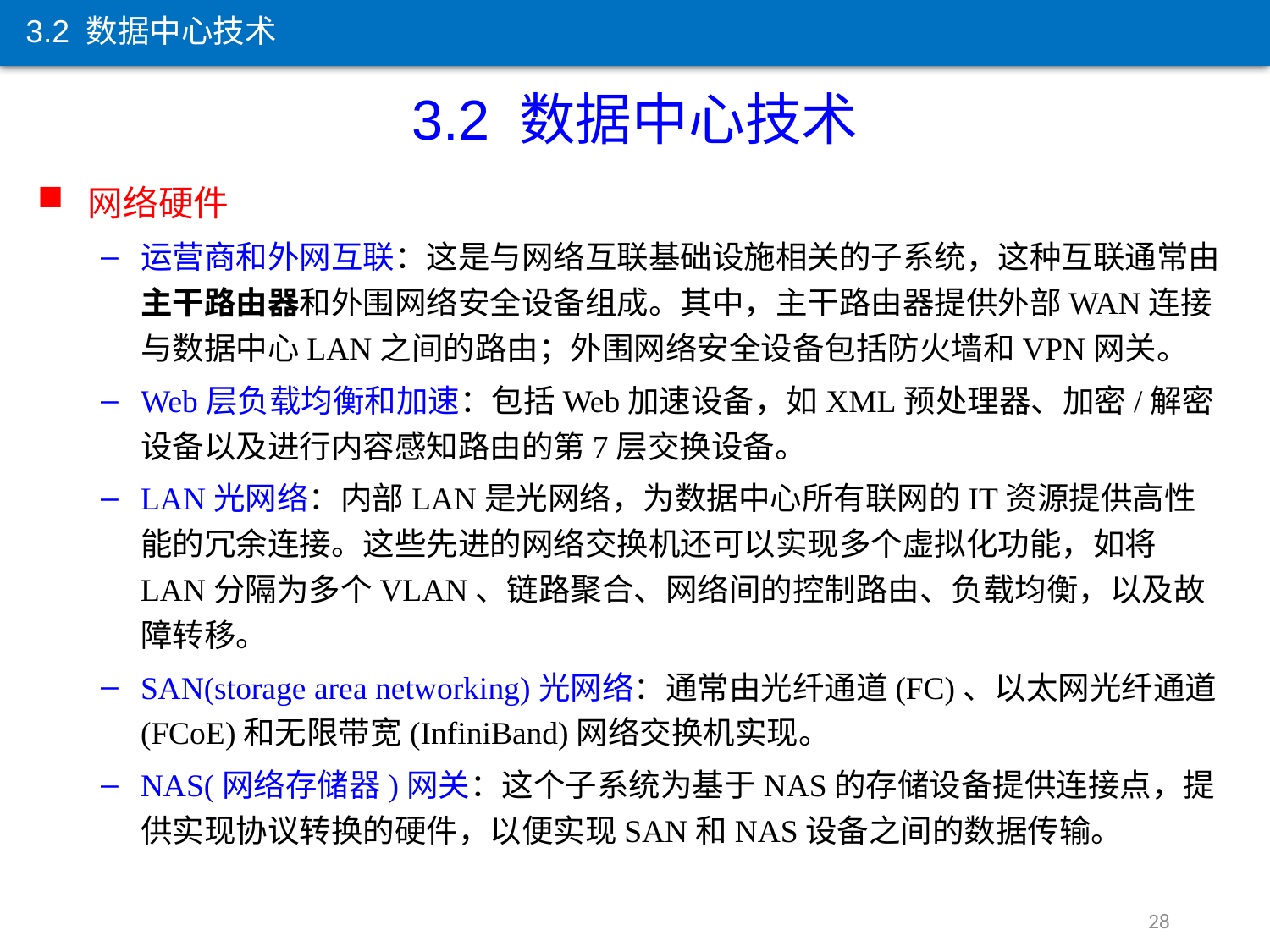

3.2 数据中心技术
3.2 数据中心技术
网络硬件
运营商和外网互联：这是与网络互联基础设施相关的子系统，这种互联通常由主干路由器和外围网络安全设备组成。其中，主干路由器提供外部WAN连接与数据中心LAN之间的路由；外围网络安全设备包括防火墙和VPN网关。
Web层负载均衡和加速：包括Web加速设备，如XML预处理器、加密/解密设备以及进行内容感知路由的第7层交换设备。
LAN光网络：内部LAN是光网络，为数据中心所有联网的IT资源提供高性能的冗余连接。这些先进的网络交换机还可以实现多个虚拟化功能，如将LAN分隔为多个VLAN、链路聚合、网络间的控制路由、负载均衡，以及故障转移。
SAN(storage area networking)光网络：通常由光纤通道(FC)、以太网光纤通道(FCoE)和无限带宽(InfiniBand)网络交换机实现。
NAS(网络存储器)网关：这个子系统为基于NAS的存储设备提供连接点，提供实现协议转换的硬件，以便实现SAN和NAS设备之间的数据传输。
28